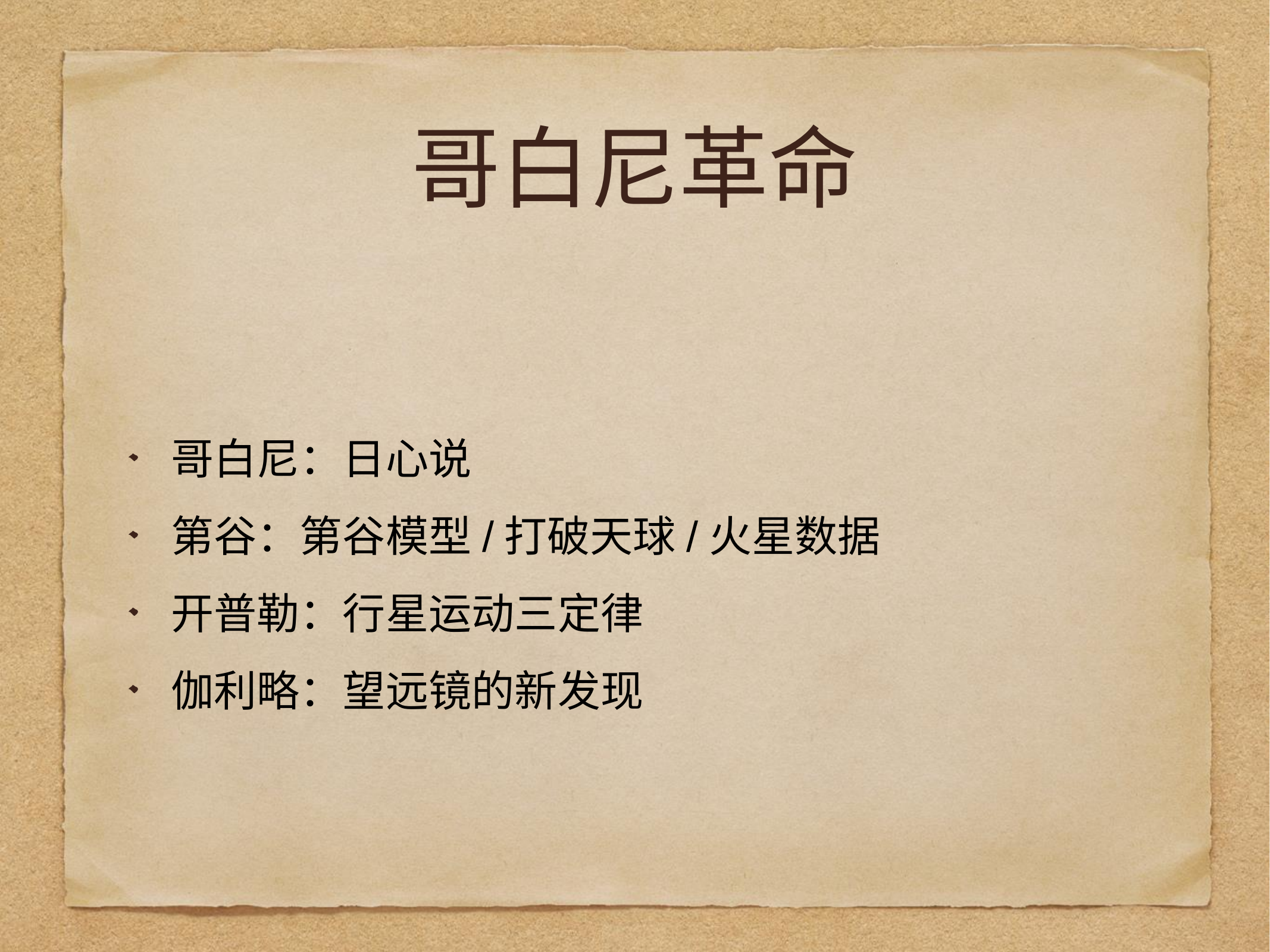

# 哥白尼革命
哥白尼：日心说
第谷：第谷模型/打破天球/火星数据
开普勒：行星运动三定律
伽利略：望远镜的新发现